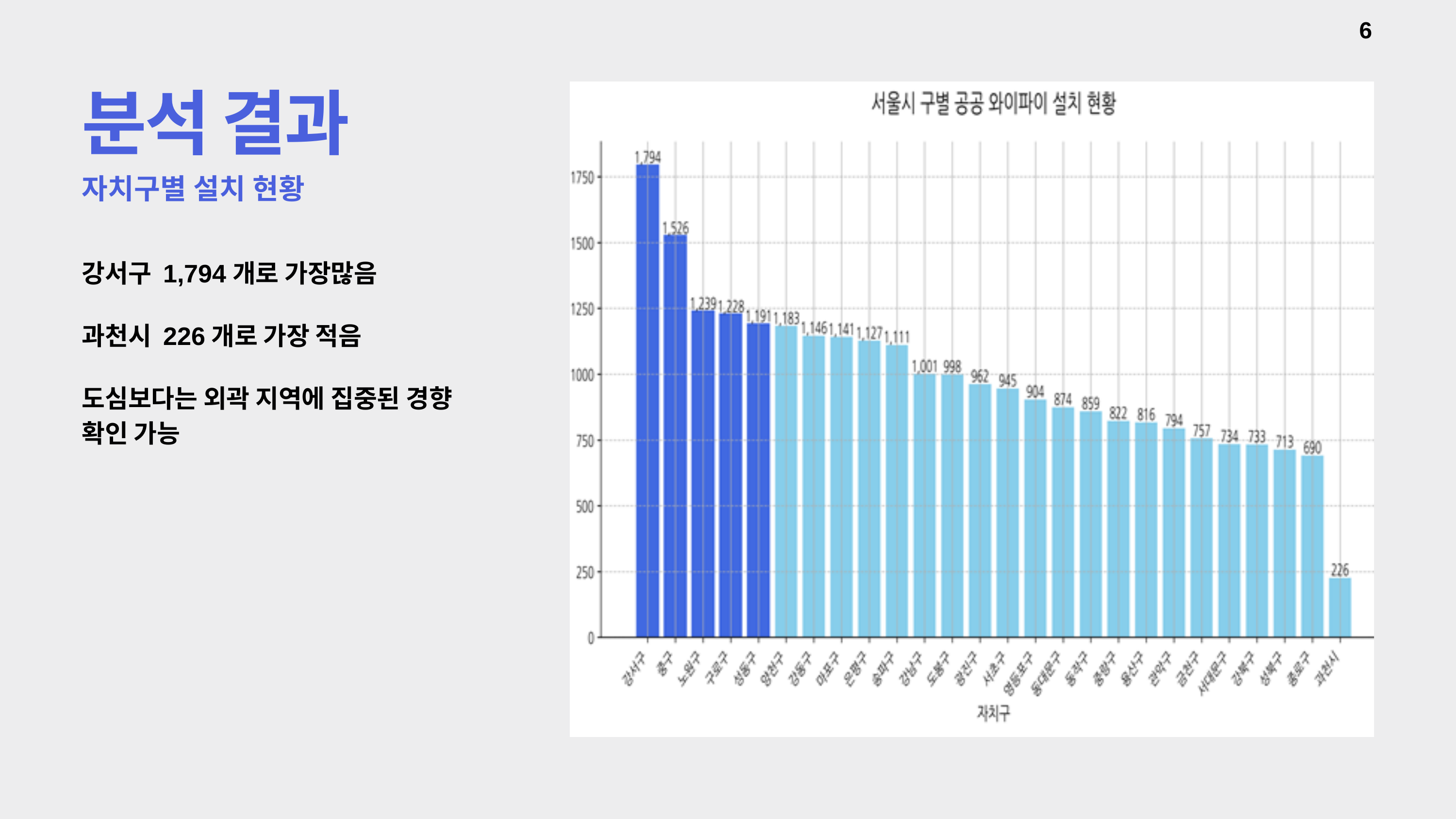

6

분석 결과
자치구별 설치 현황
강서구 1,794개로 가장많음
과천시 226개로 가장 적음
도심보다는 외곽 지역에 집중된 경향 확인 가능